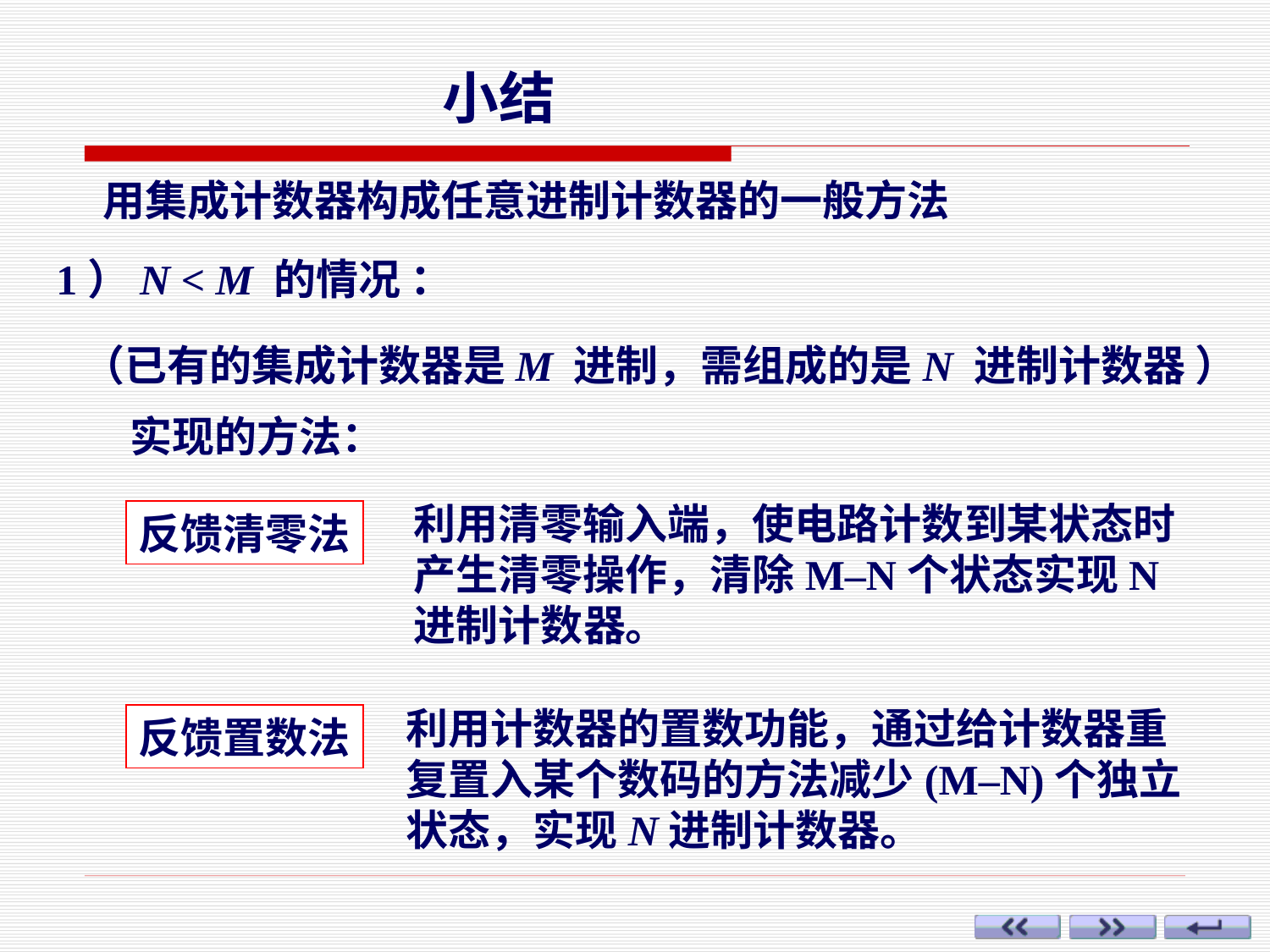

小结
用集成计数器构成任意进制计数器的一般方法
1）N < M 的情况 ：
（已有的集成计数器是M 进制，需组成的是N 进制计数器 ）
实现的方法：
利用清零输入端，使电路计数到某状态时产生清零操作，清除M–N个状态实现N进制计数器。
反馈清零法
利用计数器的置数功能，通过给计数器重复置入某个数码的方法减少(M–N)个独立状态，实现N进制计数器。
反馈置数法